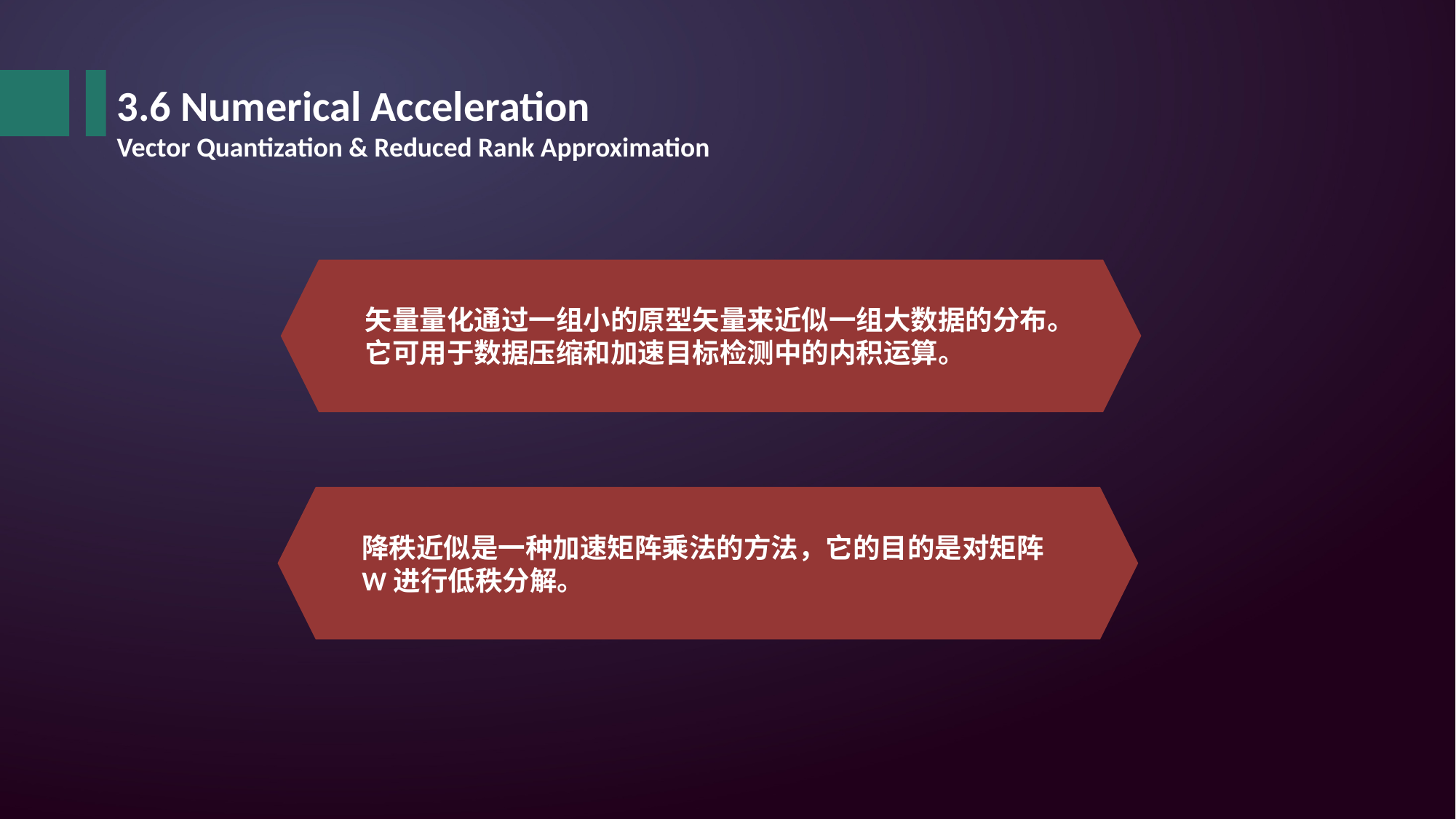

3.6 Numerical Acceleration
Vector Quantization & Reduced Rank Approximation

矢量量化通过一组小的原型矢量来近似一组大数据的分布。它可用于数据压缩和加速目标检测中的内积运算。
降秩近似是一种加速矩阵乘法的方法，它的目的是对矩阵W进行低秩分解。